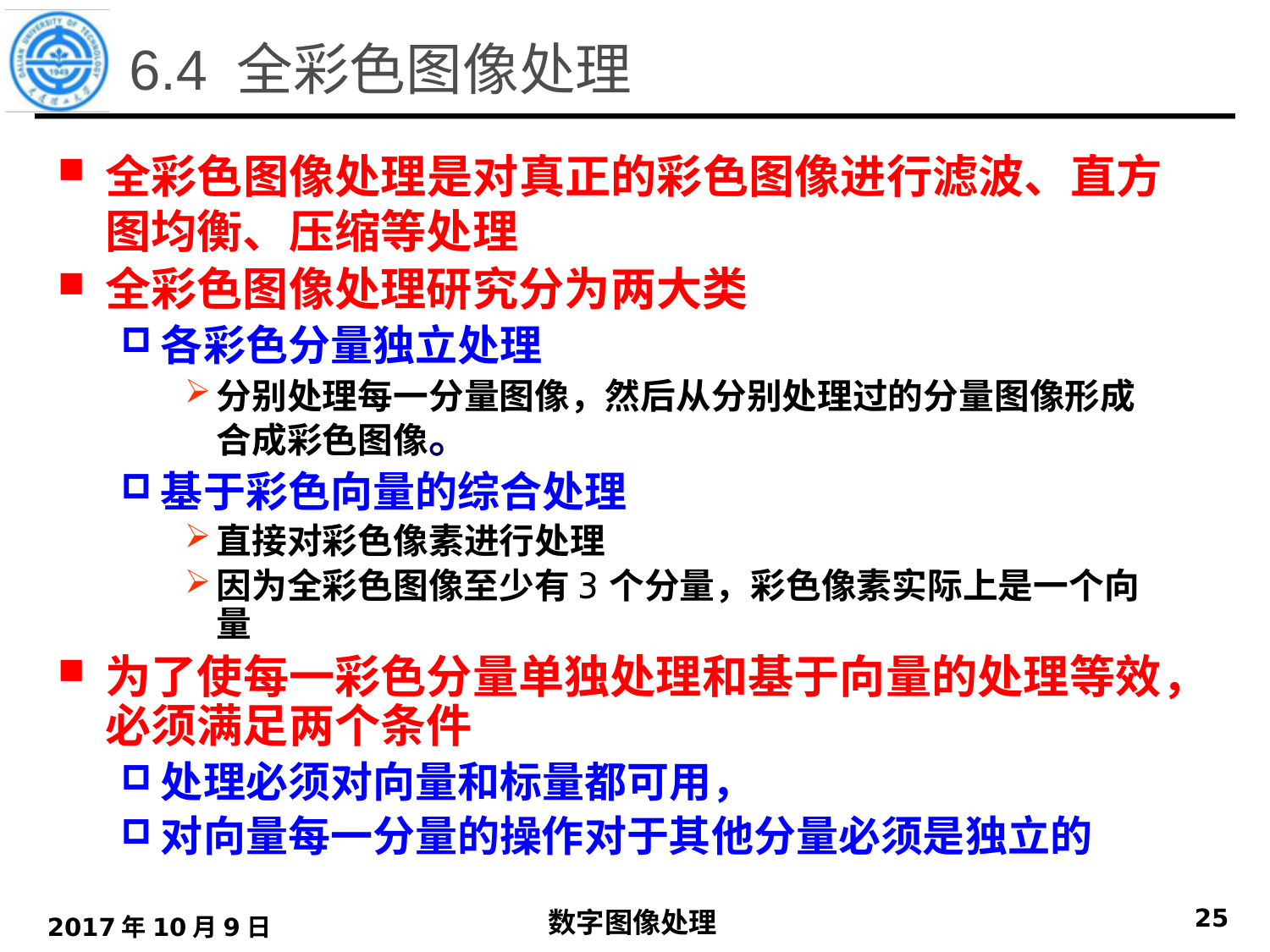

6.4 全彩色图像处理
全彩色图像处理是对真正的彩色图像进行滤波、直方图均衡、压缩等处理
全彩色图像处理研究分为两大类
各彩色分量独立处理
分别处理每一分量图像，然后从分别处理过的分量图像形成合成彩色图像。
基于彩色向量的综合处理
直接对彩色像素进行处理
因为全彩色图像至少有3个分量，彩色像素实际上是一个向量
为了使每一彩色分量单独处理和基于向量的处理等效，必须满足两个条件
处理必须对向量和标量都可用，
对向量每一分量的操作对于其他分量必须是独立的